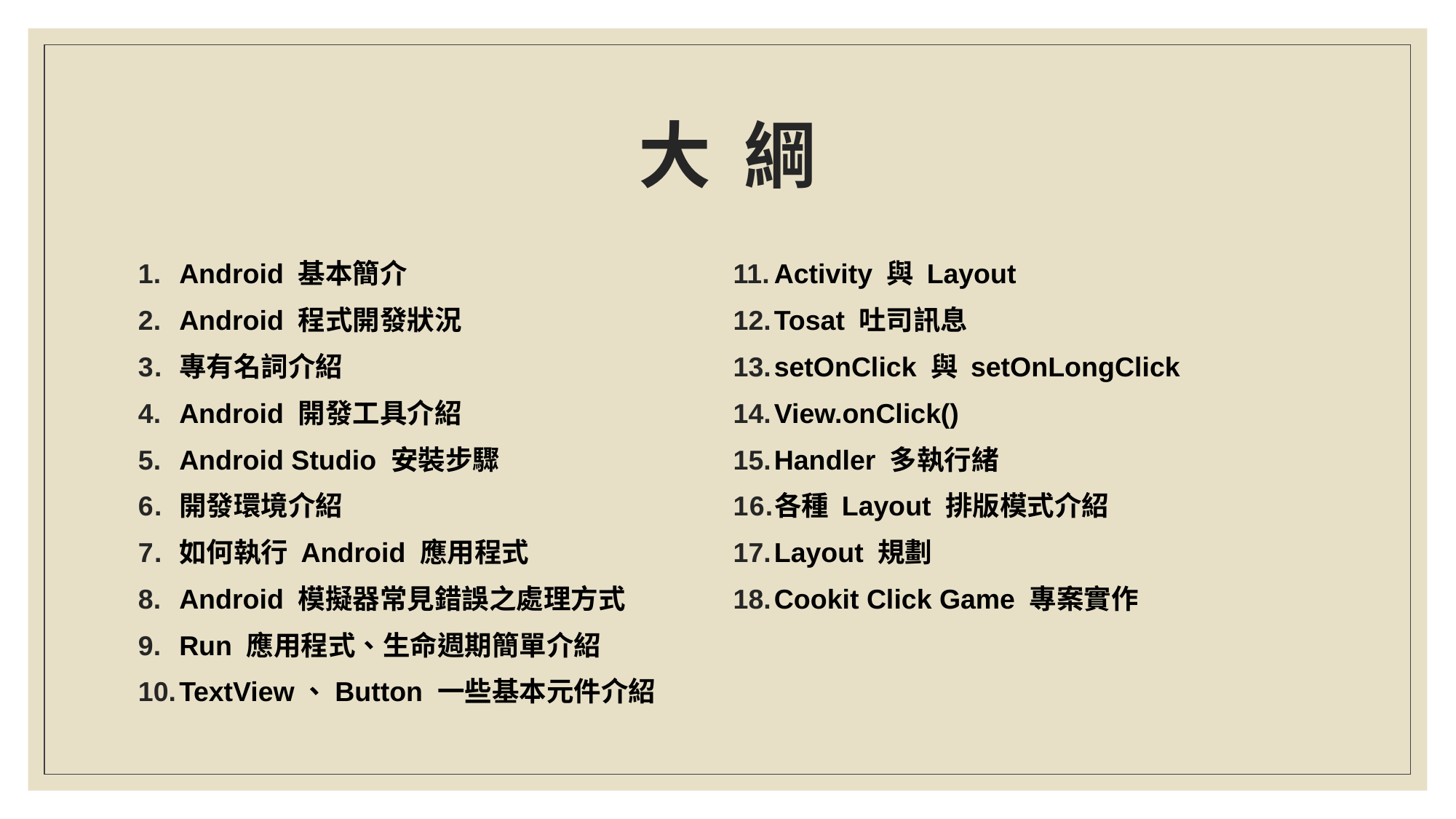

# 大  綱
Android 基本簡介
Android 程式開發狀況
專有名詞介紹
Android 開發工具介紹
Android Studio 安裝步驟
開發環境介紹
如何執行 Android 應用程式
Android 模擬器常見錯誤之處理方式
Run 應用程式、生命週期簡單介紹
TextView、Button 一些基本元件介紹
Activity 與 Layout
Tosat 吐司訊息
setOnClick 與 setOnLongClick
View.onClick()
Handler 多執行緒
各種 Layout 排版模式介紹
Layout 規劃
Cookit Click Game 專案實作